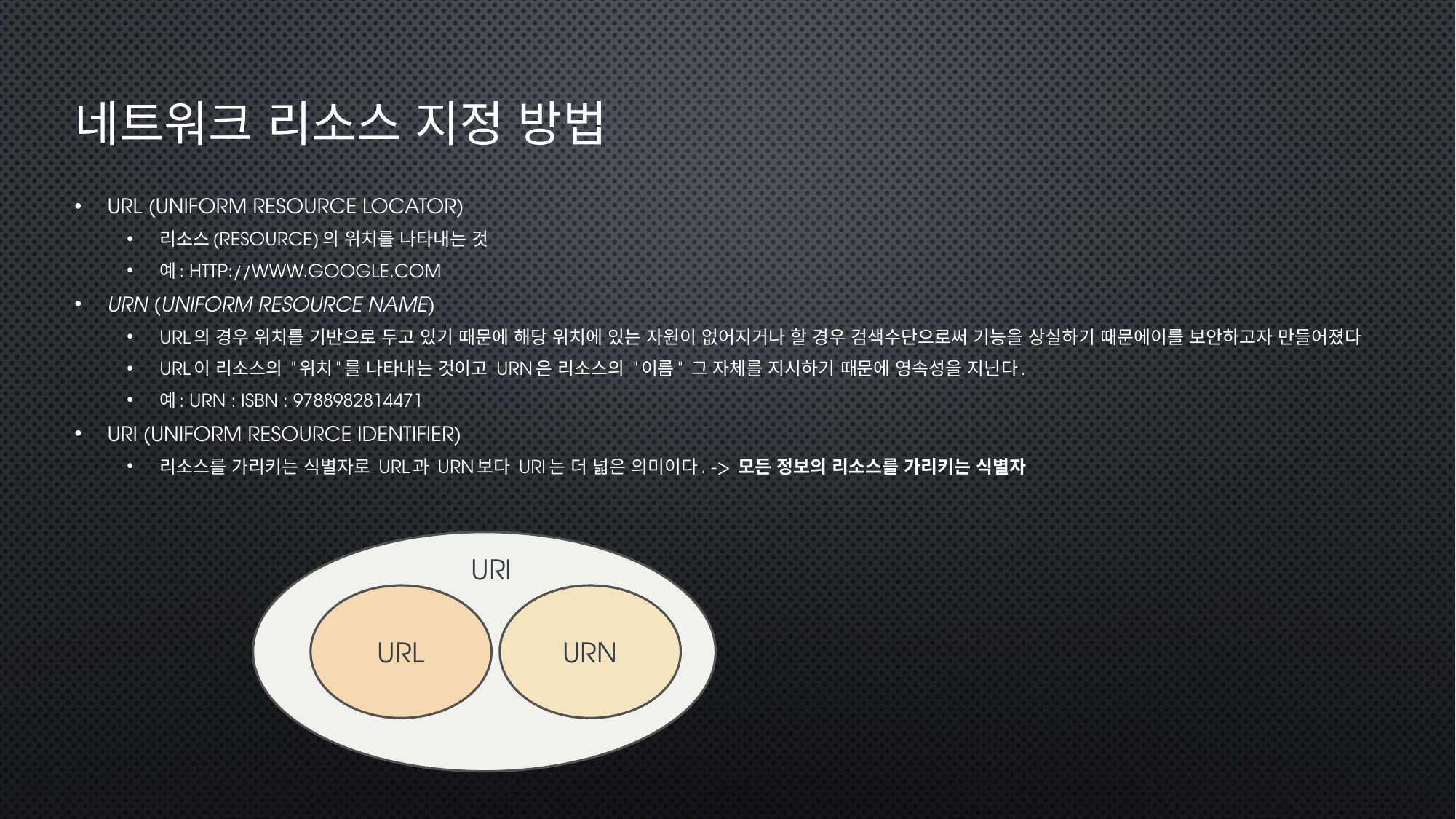

네트워크 리소스 지정 방법
URL (Uniform Resource Locator)
리소스(resource)의 위치를 나타내는 것
예: http://www.google.com
URN (Uniform Resource Name)
URL의 경우 위치를 기반으로 두고 있기 때문에 해당 위치에 있는 자원이 없어지거나 할 경우 검색수단으로써 기능을 상실하기 때문에이를 보안하고자 만들어졌다
URL이 리소스의 "위치"를 나타내는 것이고 URN은 리소스의 "이름" 그 자체를 지시하기 때문에 영속성을 지닌다.
예: urn : isbn : 9788982814471
URI (Uniform Resource Identifier)
리소스를 가리키는 식별자로 URL과 URN보다 URI는 더 넓은 의미이다. -> 모든 정보의 리소스를 가리키는 식별자
URI
URI
URN
URL